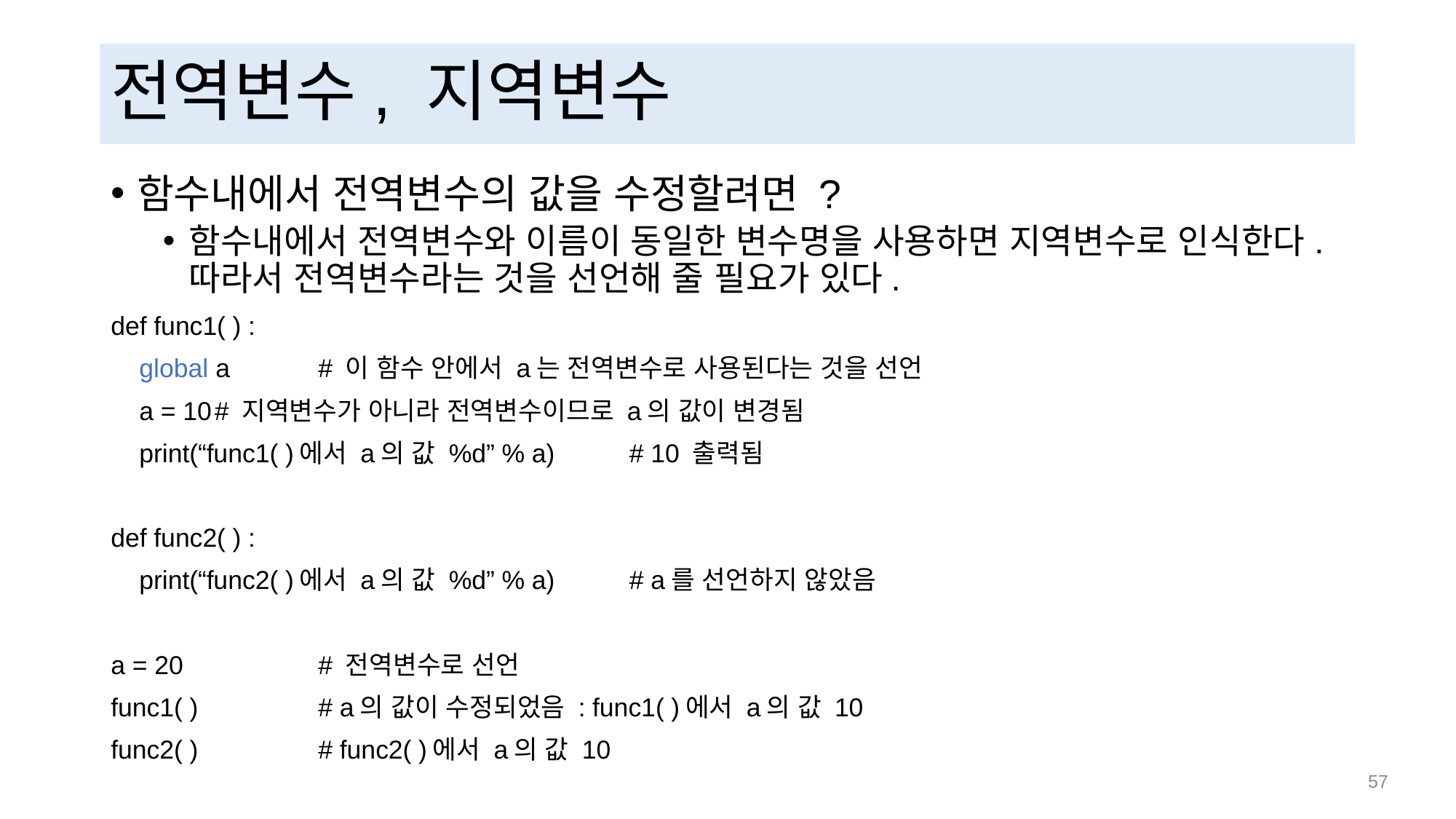

# 전역변수, 지역변수
함수내에서 전역변수의 값을 수정할려면 ?
함수내에서 전역변수와 이름이 동일한 변수명을 사용하면 지역변수로 인식한다. 따라서 전역변수라는 것을 선언해 줄 필요가 있다.
def func1( ) :
    global a	# 이 함수 안에서 a는 전역변수로 사용된다는 것을 선언
    a = 10	# 지역변수가 아니라 전역변수이므로 a의 값이 변경됨
    print(“func1( )에서 a의 값 %d” % a)	# 10 출력됨

def func2( ) :
    print(“func2( )에서 a의 값 %d” % a) 	# a를 선언하지 않았음

a = 20		# 전역변수로 선언
func1( )		# a의 값이 수정되었음 : func1( )에서 a의 값 10
func2( )		# func2( )에서 a의 값 10

 57